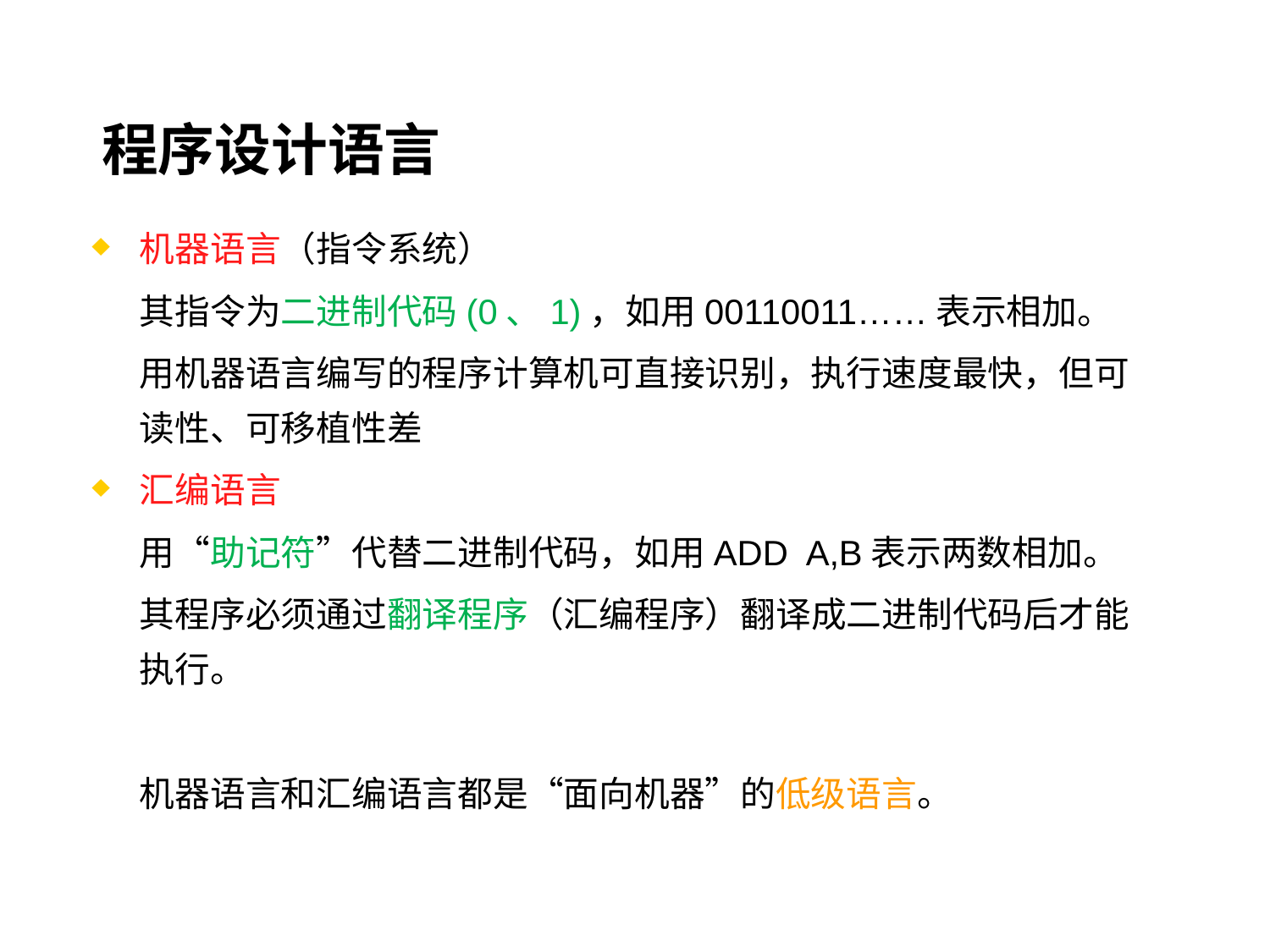

# 程序设计语言
机器语言（指令系统）
     其指令为二进制代码(0、1)，如用00110011……表示相加。
     用机器语言编写的程序计算机可直接识别，执行速度最快，但可读性、可移植性差
汇编语言
     用“助记符”代替二进制代码，如用ADD  A,B表示两数相加。
     其程序必须通过翻译程序（汇编程序）翻译成二进制代码后才能执行。

     机器语言和汇编语言都是“面向机器”的低级语言。